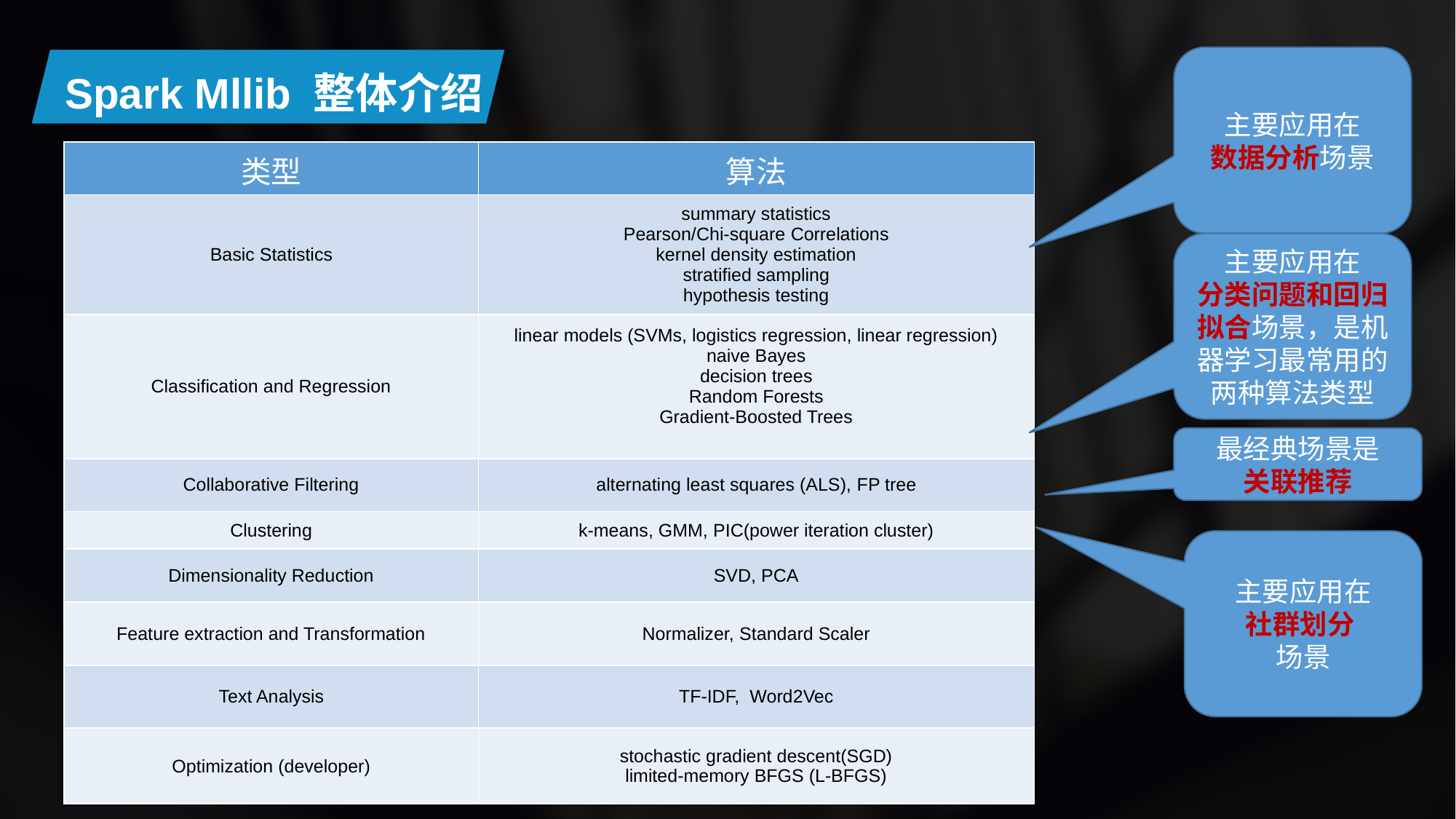

主要应用在
数据分析场景

Spark Mllib 整体介绍
| 类型 | 算法 |
| --- | --- |
| Basic Statistics | summary statistics Pearson/Chi-square Correlations kernel density estimation stratified sampling hypothesis testing |
| Classification and Regression | linear models (SVMs, logistics regression, linear regression) naive Bayes decision trees Random Forests Gradient-Boosted Trees |
| Collaborative Filtering | alternating least squares (ALS), FP tree |
| Clustering | k-means, GMM, PIC(power iteration cluster) |
| Dimensionality Reduction | SVD, PCA |
| Feature extraction and Transformation | Normalizer, Standard Scaler |
| Text Analysis | TF-IDF, Word2Vec |
| Optimization (developer) | stochastic gradient descent(SGD) limited-memory BFGS (L-BFGS) |
主要应用在
分类问题和回归拟合场景，是机器学习最常用的两种算法类型
最经典场景是
关联推荐
主要应用在
社群划分
场景